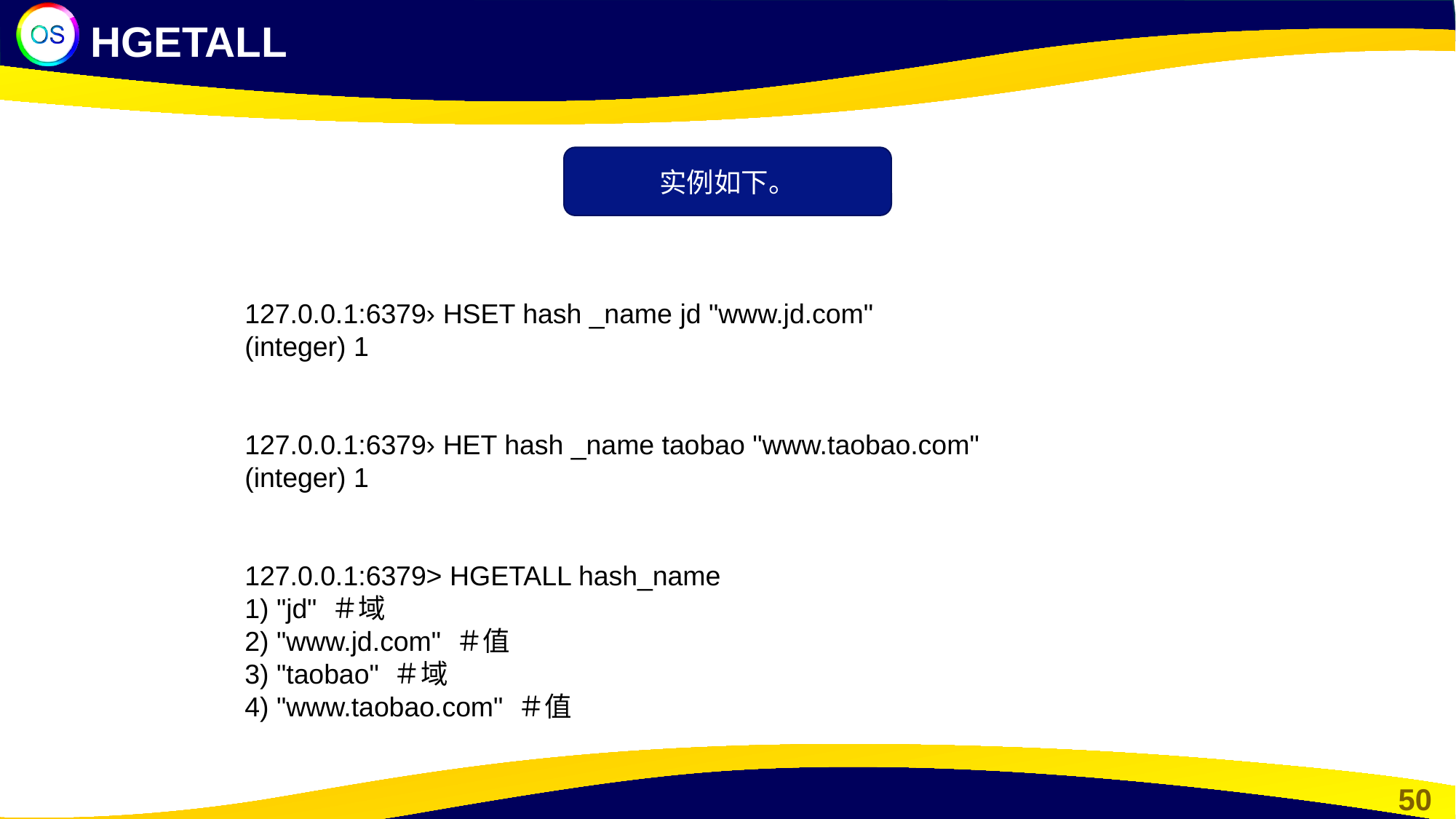

HGETALL
实例如下。
127.0.0.1:6379› HSET hash _name jd "www.jd.com"
(integer) 1

127.0.0.1:6379› HET hash _name taobao "www.taobao.com"
(integer) 1

127.0.0.1:6379> HGETALL hash_name
1) "jd" ＃域
2) "www.jd.com" ＃值
3) "taobao" ＃域
4) "www.taobao.com" ＃值